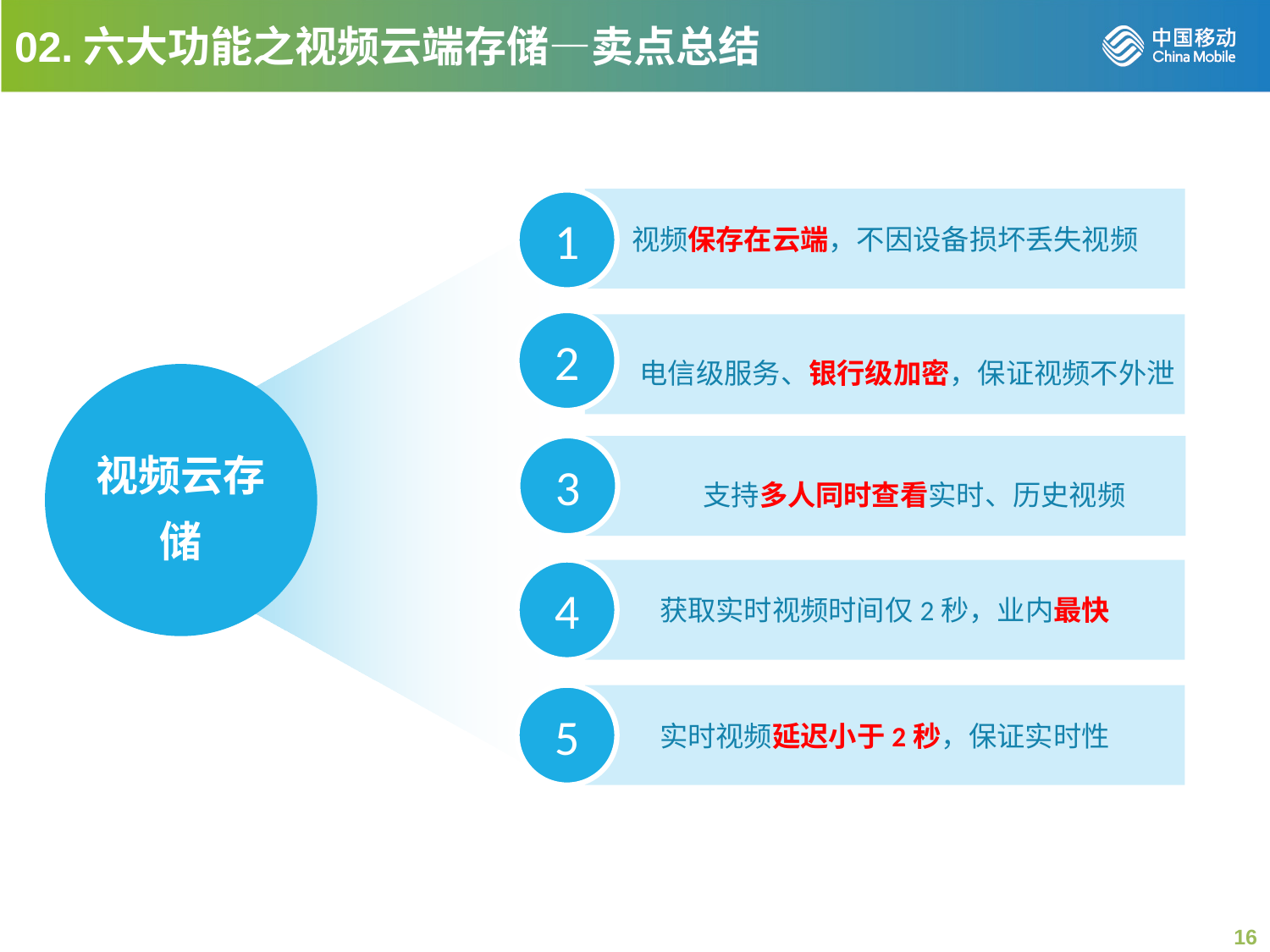

02.六大功能之视频云端存储—卖点总结
视频保存在云端，不因设备损坏丢失视频
1
2
      电信级服务、银行级加密，保证视频不外泄

视频云存储
3
        支持多人同时查看实时、历史视频
4
获取实时视频时间仅2秒，业内最快
5
实时视频延迟小于2秒，保证实时性